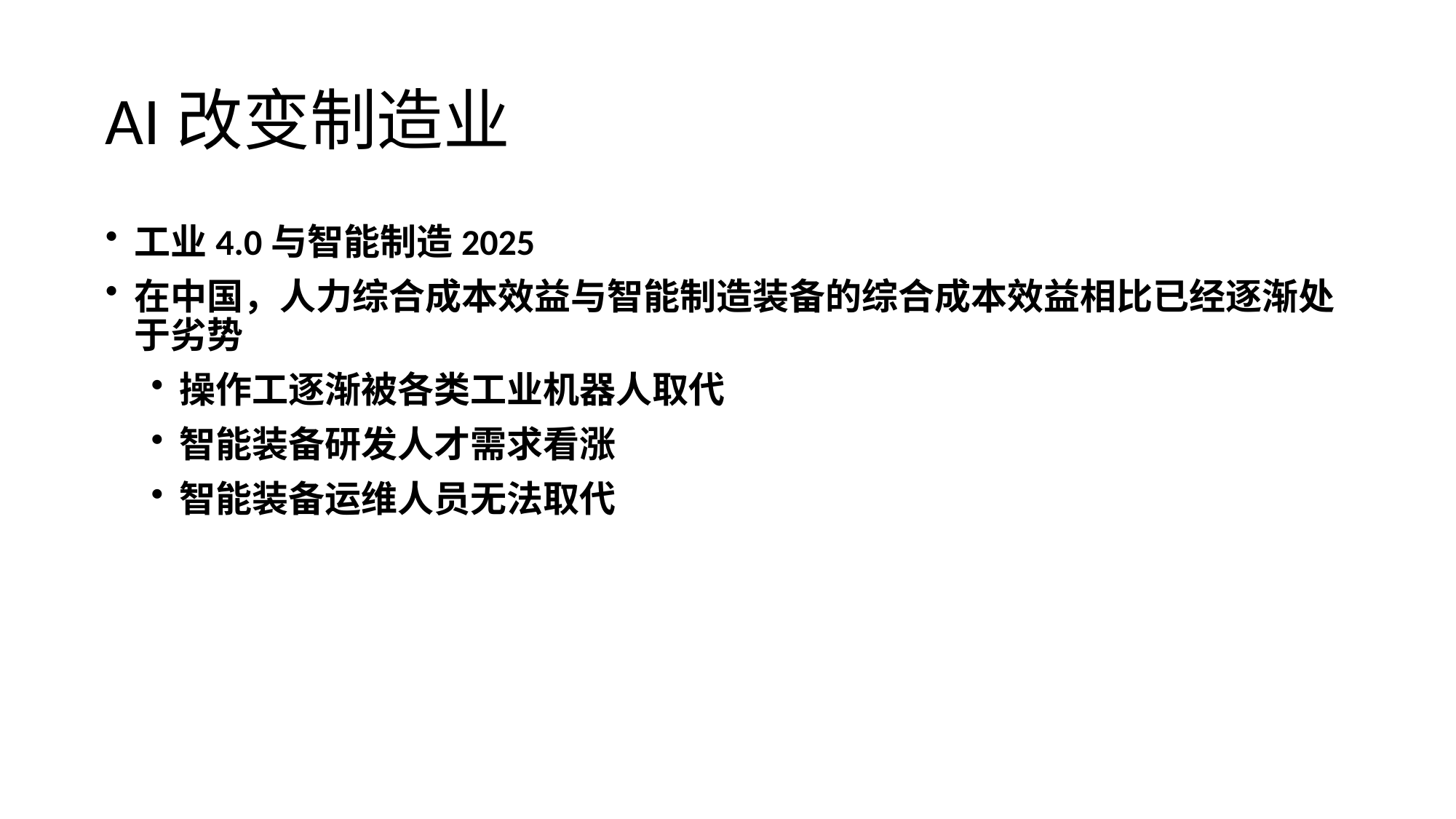

# AI改变制造业
工业4.0与智能制造2025
在中国，人力综合成本效益与智能制造装备的综合成本效益相比已经逐渐处于劣势
操作工逐渐被各类工业机器人取代
智能装备研发人才需求看涨
智能装备运维人员无法取代